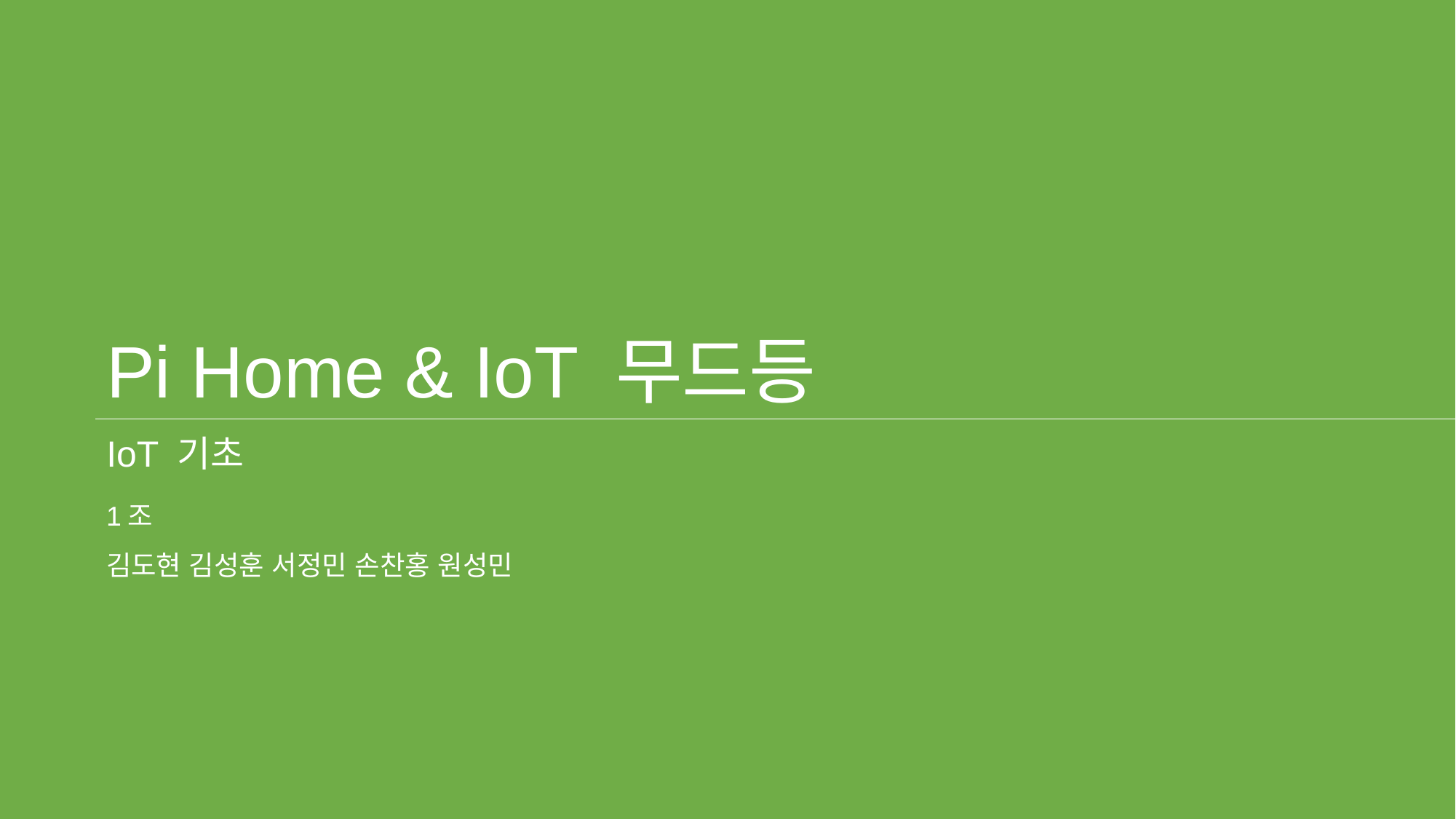

# Pi Home & IoT 무드등
IoT 기초

1조
김도현 김성훈 서정민 손찬홍 원성민